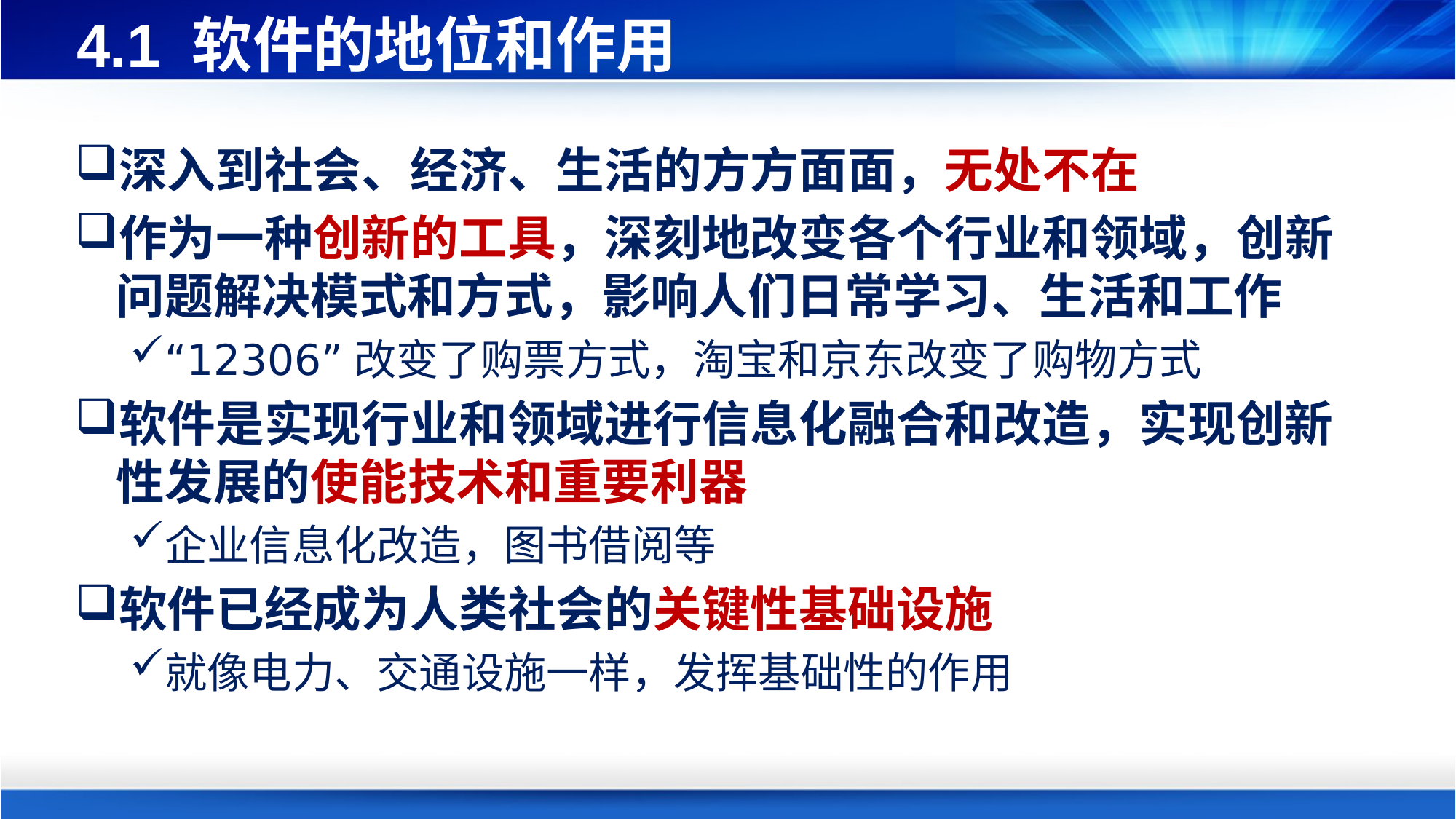

# 4.1 软件的地位和作用
深入到社会、经济、生活的方方面面，无处不在
作为一种创新的工具，深刻地改变各个行业和领域，创新问题解决模式和方式，影响人们日常学习、生活和工作
“12306”改变了购票方式，淘宝和京东改变了购物方式
软件是实现行业和领域进行信息化融合和改造，实现创新性发展的使能技术和重要利器
企业信息化改造，图书借阅等
软件已经成为人类社会的关键性基础设施
就像电力、交通设施一样，发挥基础性的作用